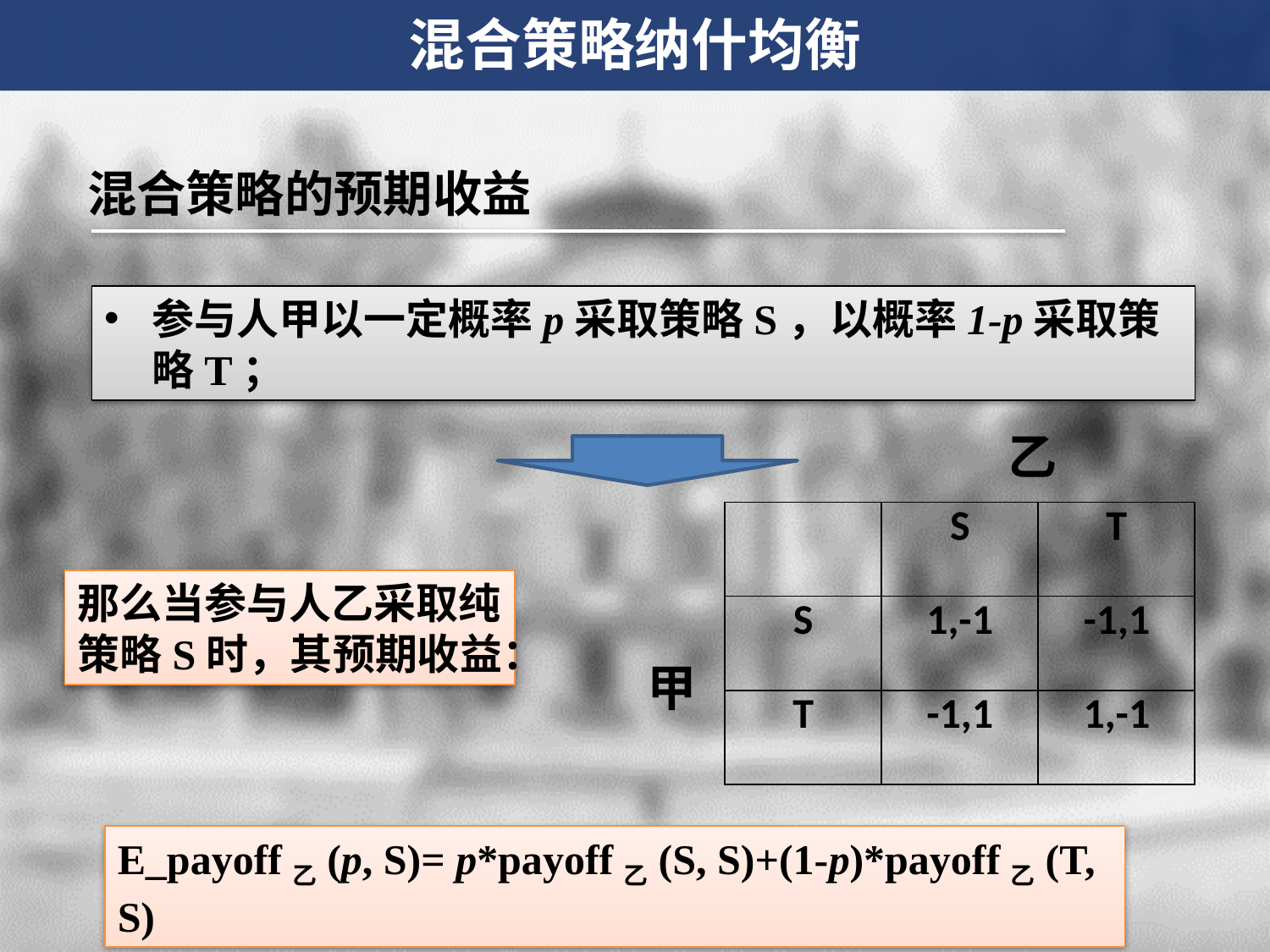

混合策略纳什均衡

混合策略的预期收益
参与人甲以一定概率p采取策略S，以概率1-p采取策略T；
乙

|  | S | T |
| --- | --- | --- |
| S | 1,-1 | -1,1 |
| T | -1,1 | 1,-1 |
那么当参与人乙采取纯策略S时，其预期收益：
甲
E_payoff乙(p, S)= p*payoff乙(S, S)+(1-p)*payoff乙(T, S)